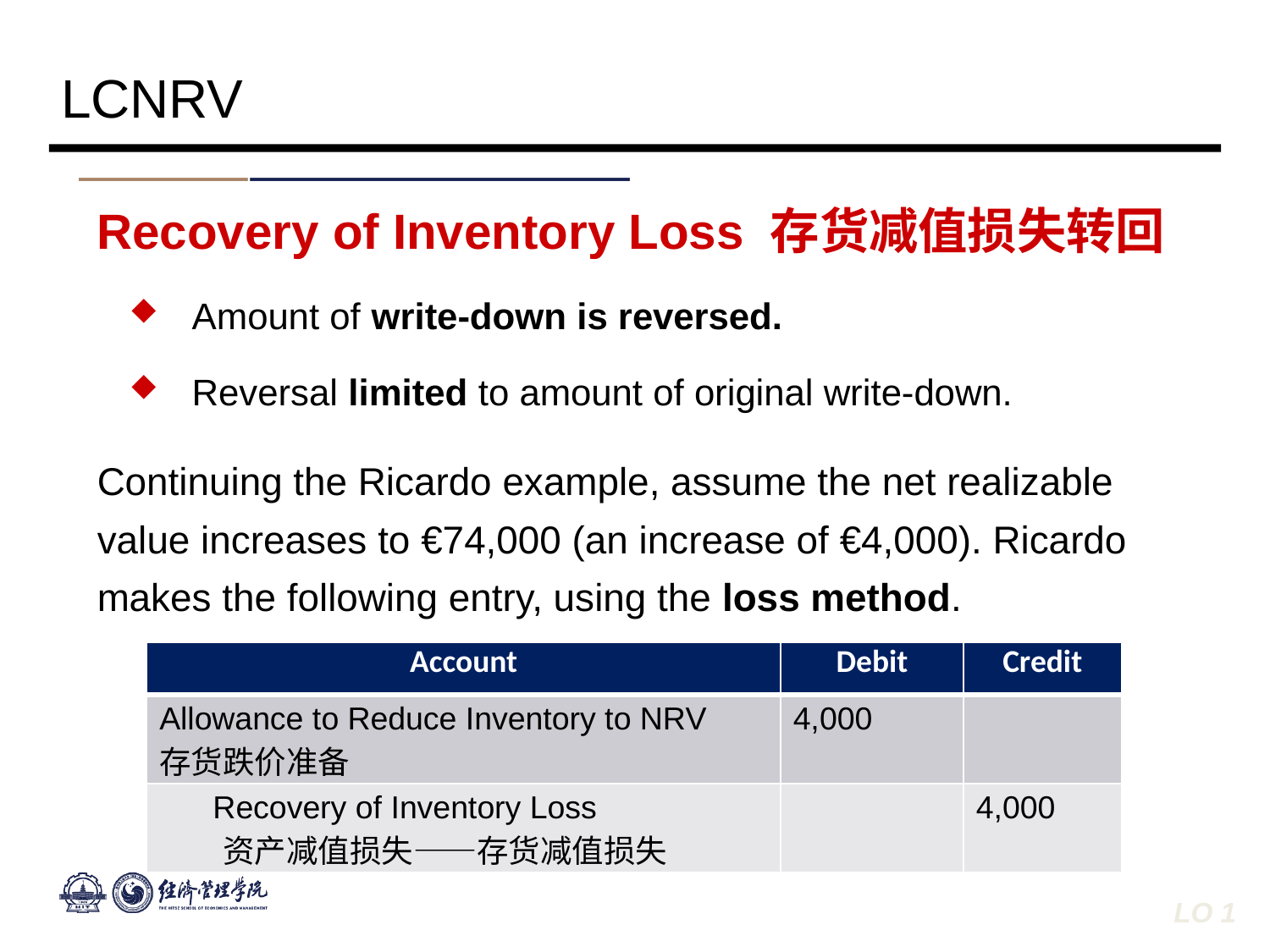

LCNRV

Recovery of Inventory Loss 存货减值损失转回
Amount of write-down is reversed.
Reversal limited to amount of original write-down.
Continuing the Ricardo example, assume the net realizable value increases to €74,000 (an increase of €4,000). Ricardo makes the following entry, using the loss method.
| Account | Debit | Credit |
| --- | --- | --- |
| Allowance to Reduce Inventory to NRV 存货跌价准备 | 4,000 |  |
| Recovery of Inventory Loss 资产减值损失——存货减值损失 |  | 4,000 |
LO 1